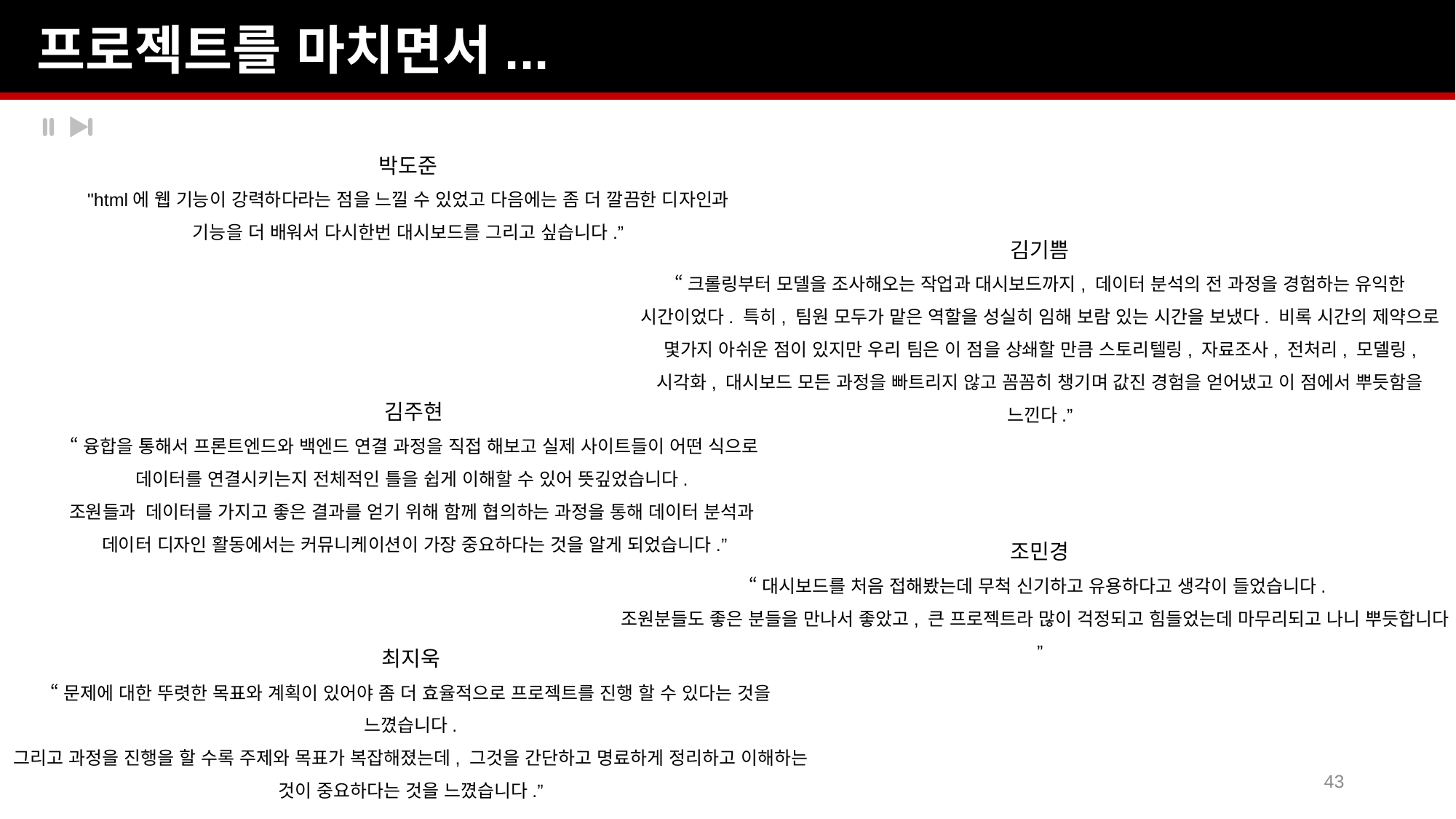

프로젝트를 마치면서...

박도준
"html에 웹 기능이 강력하다라는 점을 느낄 수 있었고 다음에는 좀 더 깔끔한 디자인과 기능을 더 배워서 다시한번 대시보드를 그리고 싶습니다.”
김기쁨
“크롤링부터 모델을 조사해오는 작업과 대시보드까지, 데이터 분석의 전 과정을 경험하는 유익한 시간이었다. 특히, 팀원 모두가 맡은 역할을 성실히 임해 보람 있는 시간을 보냈다. 비록 시간의 제약으로 몇가지 아쉬운 점이 있지만 우리 팀은 이 점을 상쇄할 만큼 스토리텔링, 자료조사, 전처리, 모델링, 시각화, 대시보드 모든 과정을 빠트리지 않고 꼼꼼히 챙기며 값진 경험을 얻어냈고 이 점에서 뿌듯함을 느낀다.”
김주현
“융합을 통해서 프론트엔드와 백엔드 연결 과정을 직접 해보고 실제 사이트들이 어떤 식으로 데이터를 연결시키는지 전체적인 틀을 쉽게 이해할 수 있어 뜻깊었습니다.
조원들과  데이터를 가지고 좋은 결과를 얻기 위해 함께 협의하는 과정을 통해 데이터 분석과
데이터 디자인 활동에서는 커뮤니케이션이 가장 중요하다는 것을 알게 되었습니다.”
조민경
“대시보드를 처음 접해봤는데 무척 신기하고 유용하다고 생각이 들었습니다.
조원분들도 좋은 분들을 만나서 좋았고, 큰 프로젝트라 많이 걱정되고 힘들었는데 마무리되고 나니 뿌듯합니다. ”
최지욱
“문제에 대한 뚜렷한 목표와 계획이 있어야 좀 더 효율적으로 프로젝트를 진행 할 수 있다는 것을 느꼈습니다.
그리고 과정을 진행을 할 수록 주제와 목표가 복잡해졌는데, 그것을 간단하고 명료하게 정리하고 이해하는 것이 중요하다는 것을 느꼈습니다.”
43